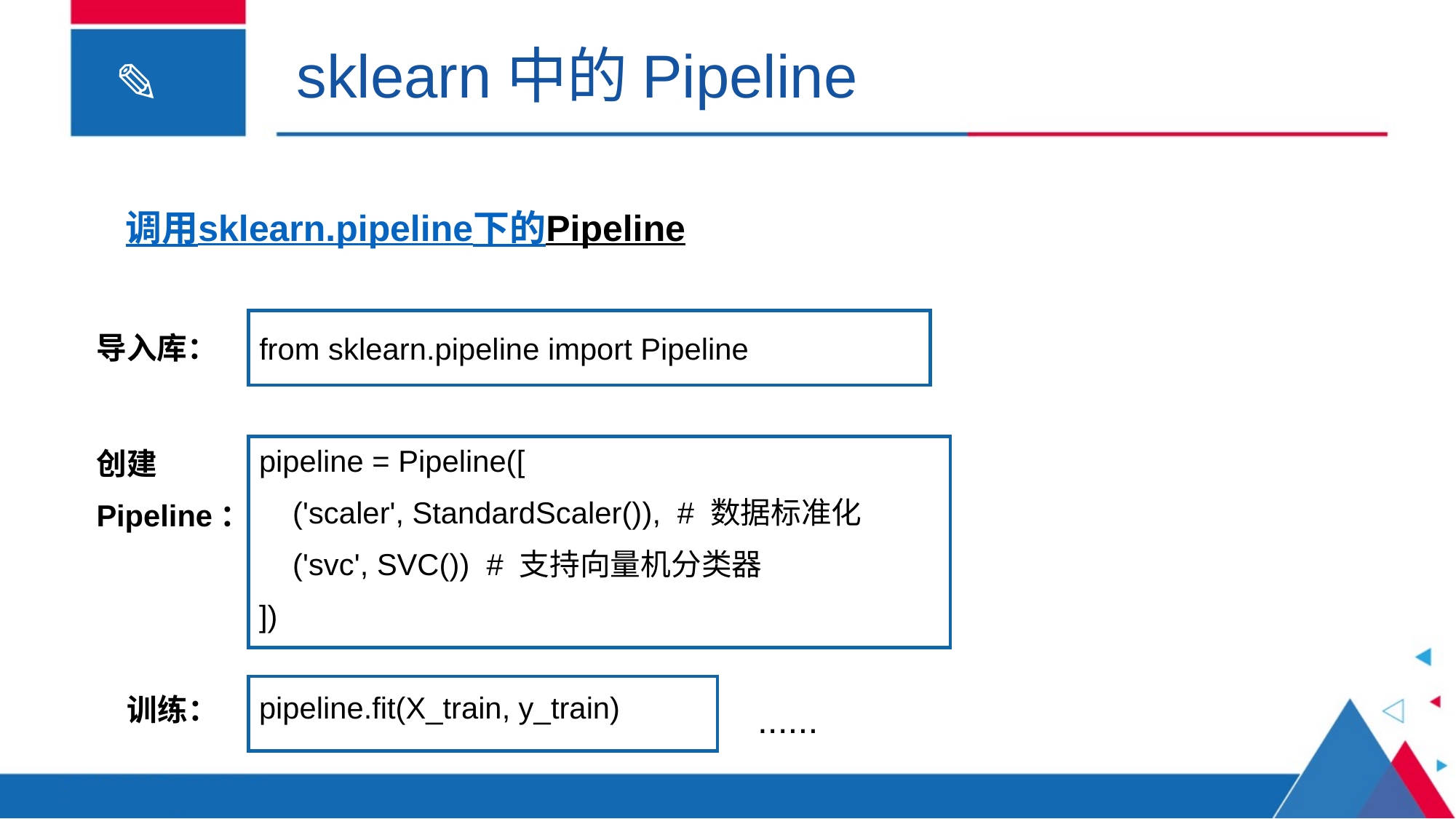

sklearn中的Pipeline
调用sklearn.pipeline下的Pipeline

from sklearn.pipeline import Pipeline
导入库：
pipeline = Pipeline([
    ('scaler', StandardScaler()),  # 数据标准化
    ('svc', SVC())  # 支持向量机分类器
])

创建
Pipeline：

pipeline.fit(X_train, y_train)
训练：
......